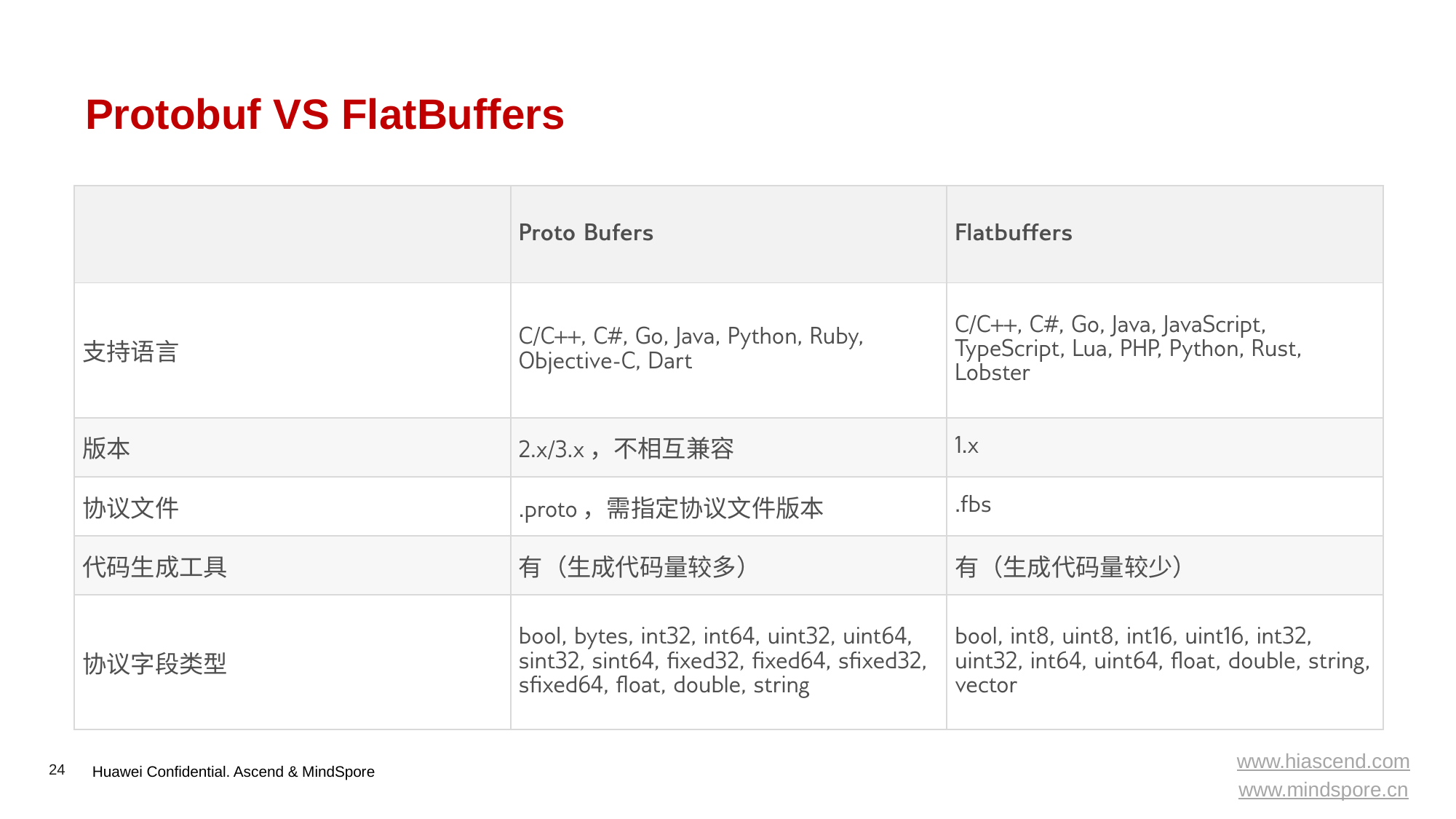

# Protobuf VS FlatBuffers
|  | Proto Bufers | Flatbuffers |
| --- | --- | --- |
| 支持语言 | C/C++, C#, Go, Java, Python, Ruby, Objective-C, Dart | C/C++, C#, Go, Java, JavaScript, TypeScript, Lua, PHP, Python, Rust, Lobster |
| 版本 | 2.x/3.x，不相互兼容 | 1.x |
| 协议文件 | .proto，需指定协议文件版本 | .fbs |
| 代码生成工具 | 有（生成代码量较多） | 有（生成代码量较少） |
| 协议字段类型 | bool, bytes, int32, int64, uint32, uint64, sint32, sint64, fixed32, fixed64, sfixed32, sfixed64, float, double, string | bool, int8, uint8, int16, uint16, int32, uint32, int64, uint64, float, double, string, vector |